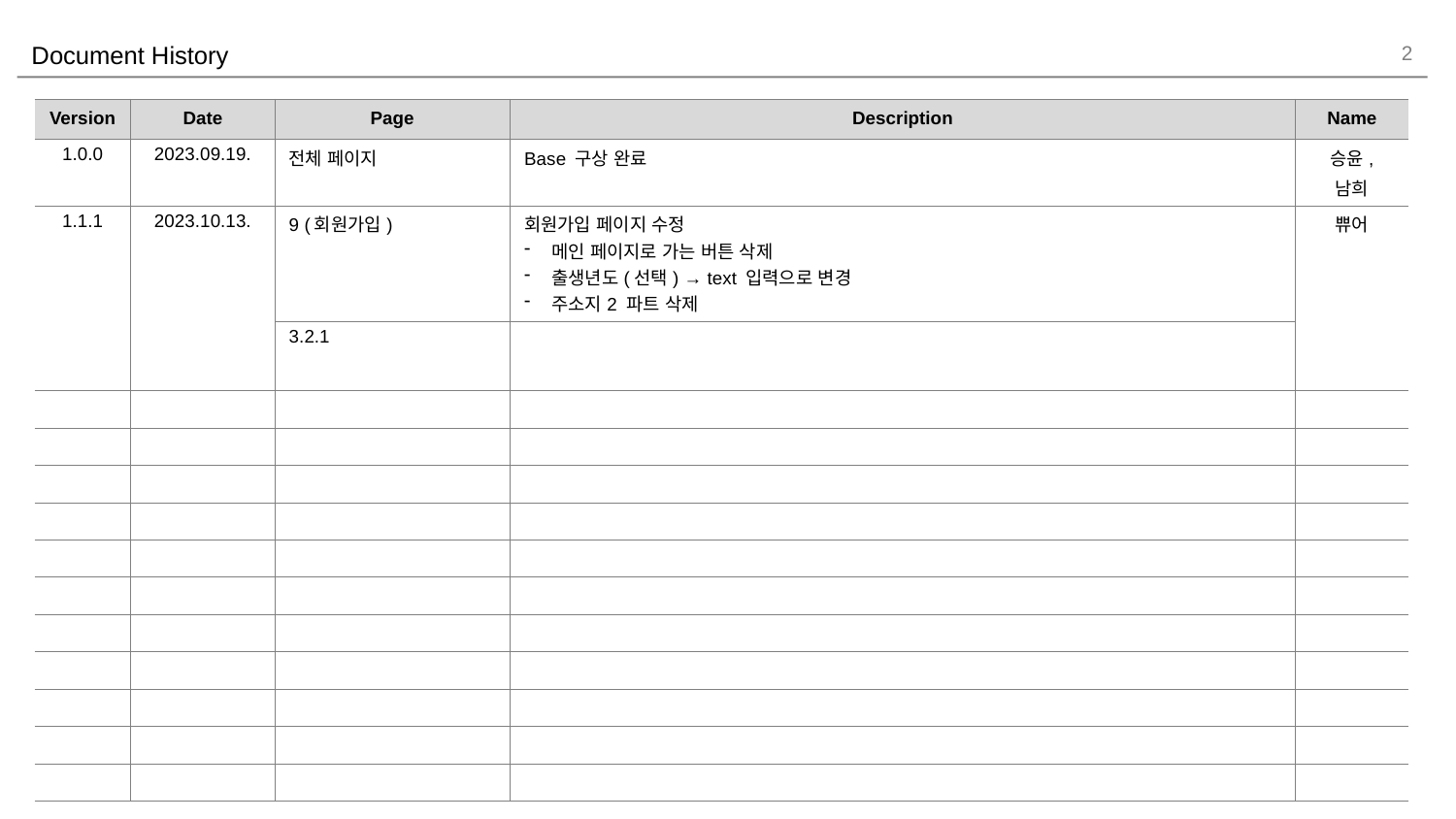

2
# Document History
| Version | Date | Page | Description | Name |
| --- | --- | --- | --- | --- |
| 1.0.0 | 2023.09.19. | 전체 페이지 | Base 구상 완료 | 승윤, 남희 |
| 1.1.1 | 2023.10.13. | 9 (회원가입) | 회원가입 페이지 수정 메인 페이지로 가는 버튼 삭제 출생년도(선택) → text 입력으로 변경 주소지2 파트 삭제 | 쀼어 |
|  |  | 3.2.1 |  |  |
|  |  |  |  |  |
|  |  |  |  |  |
|  |  |  |  |  |
|  |  |  |  |  |
|  |  |  |  |  |
|  |  |  |  |  |
|  |  |  |  |  |
|  |  |  |  |  |
|  |  |  |  |  |
|  |  |  |  |  |
|  |  |  |  |  |